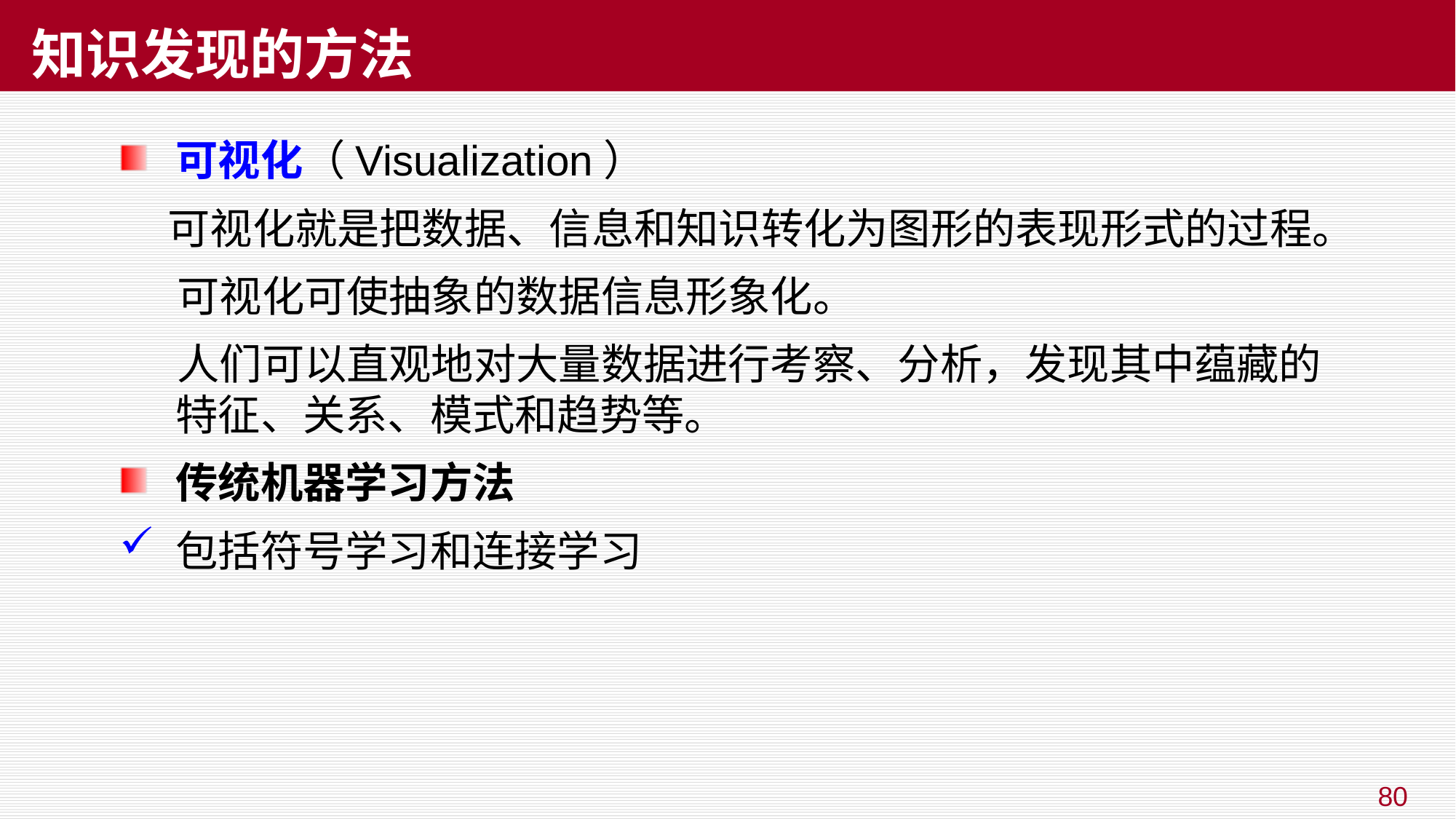

# 知识发现的方法
可视化（Visualization）
    可视化就是把数据、信息和知识转化为图形的表现形式的过程。
     可视化可使抽象的数据信息形象化。
     人们可以直观地对大量数据进行考察、分析，发现其中蕴藏的特征、关系、模式和趋势等。
传统机器学习方法
包括符号学习和连接学习
80